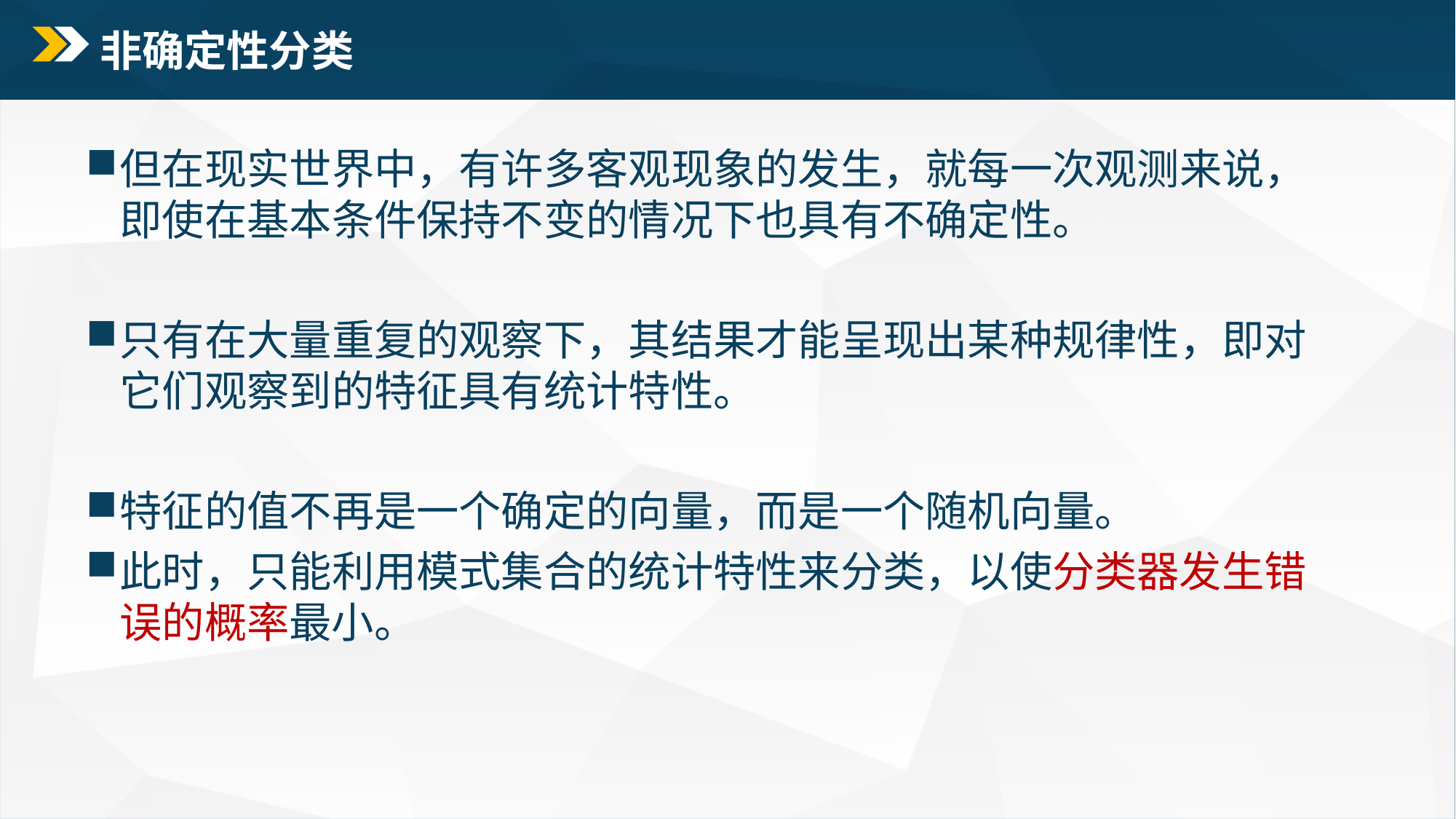

# 非确定性分类
但在现实世界中，有许多客观现象的发生，就每一次观测来说，即使在基本条件保持不变的情况下也具有不确定性。

只有在大量重复的观察下，其结果才能呈现出某种规律性，即对它们观察到的特征具有统计特性。

特征的值不再是一个确定的向量，而是一个随机向量。
此时，只能利用模式集合的统计特性来分类，以使分类器发生错误的概率最小。